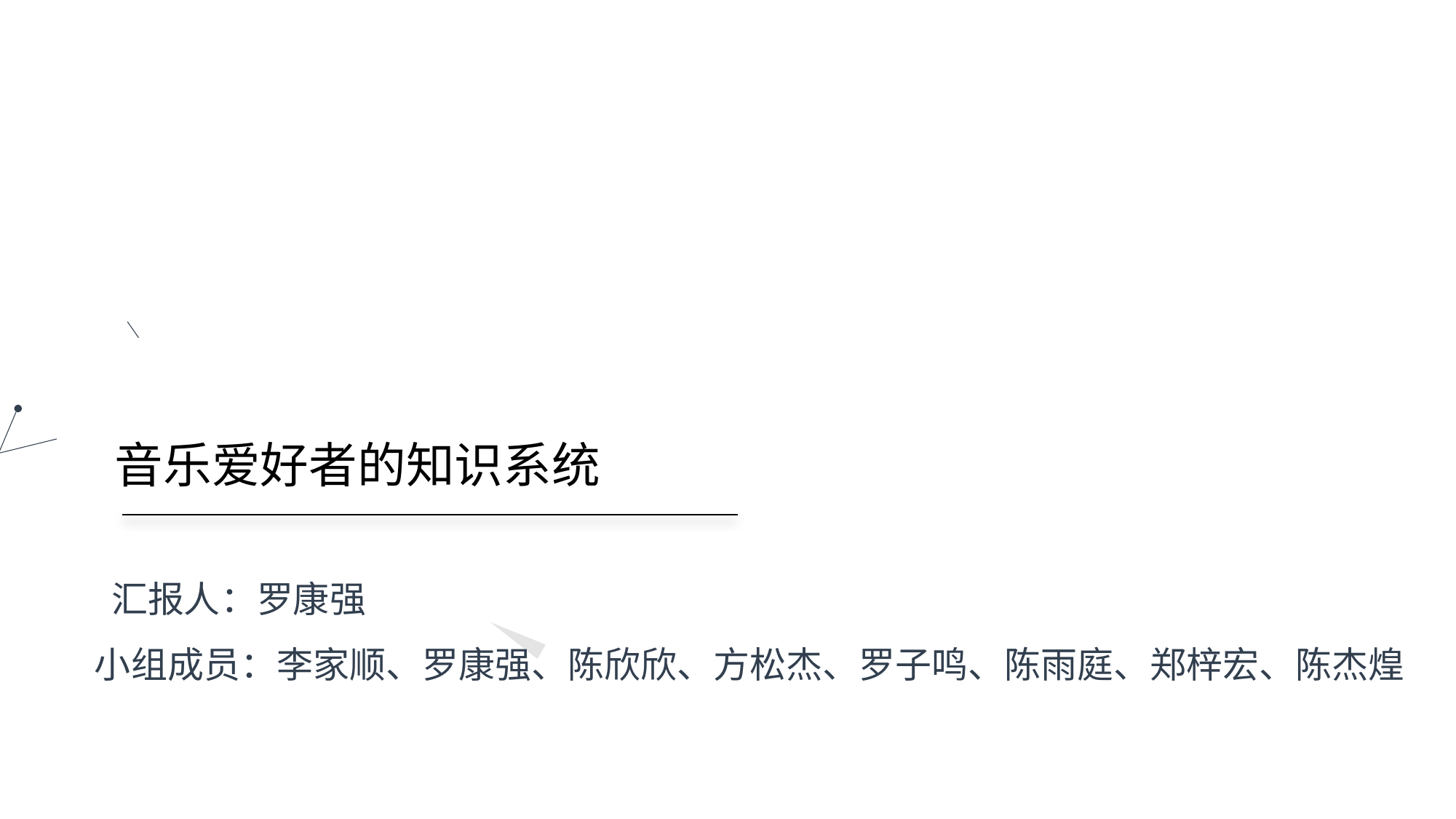

音乐爱好者的知识系统
 汇报人：罗康强
小组成员：李家顺、罗康强、陈欣欣、方松杰、罗子鸣、陈雨庭、郑梓宏、陈杰煌